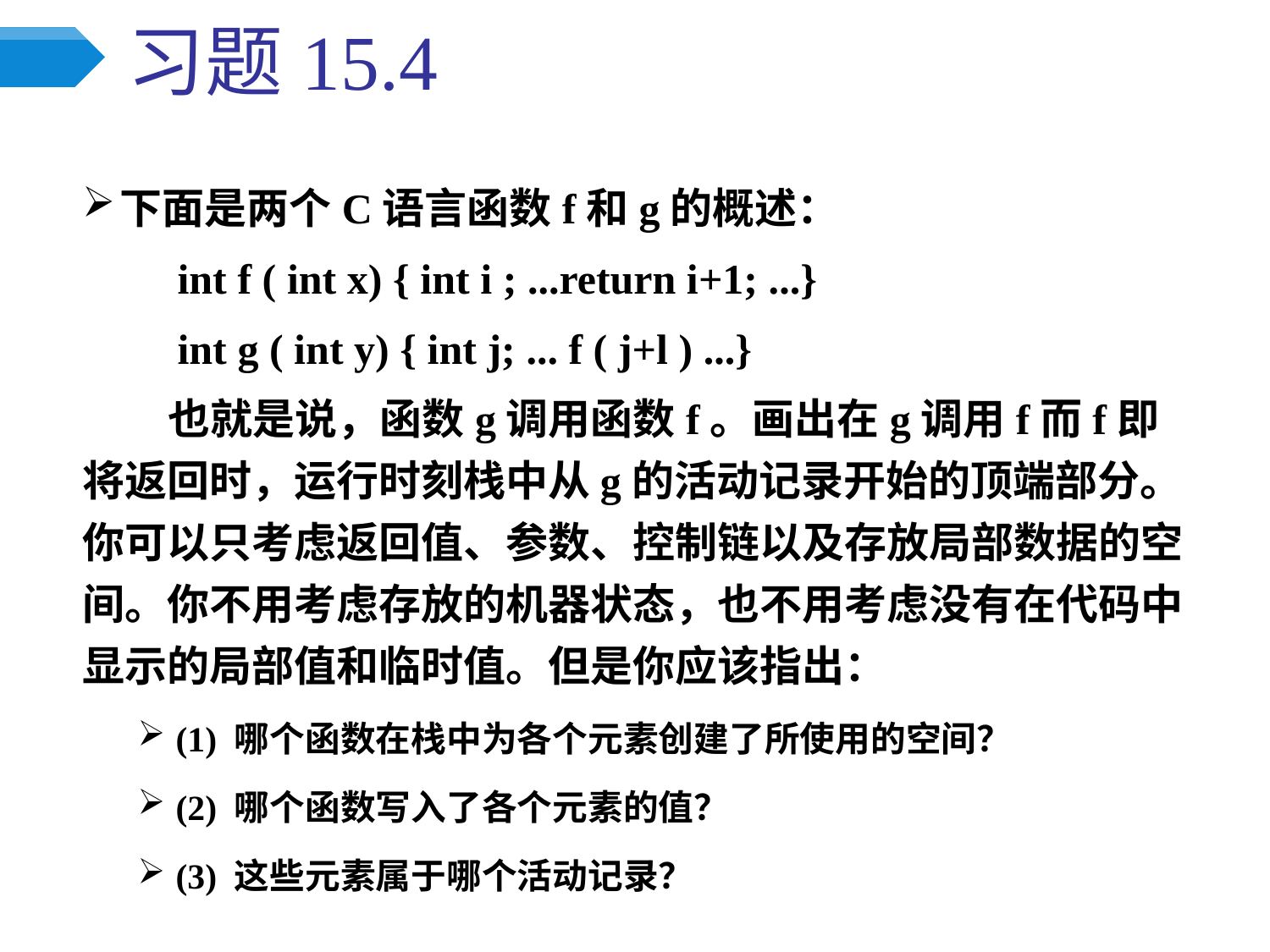

# 习题15.4
下面是两个C语言函数f和g的概述：
         int f ( int x) { int i ; ...return i+1; ...}
         int g ( int y) { int j; ... f ( j+l ) ...}
        也就是说，函数g调用函数f。画出在g调用f而f即将返回时，运行时刻栈中从g的活动记录开始的顶端部分。你可以只考虑返回值、参数、控制链以及存放局部数据的空间。你不用考虑存放的机器状态，也不用考虑没有在代码中显示的局部值和临时值。但是你应该指出：
(1) 哪个函数在栈中为各个元素创建了所使用的空间？
(2) 哪个函数写入了各个元素的值？
(3) 这些元素属于哪个活动记录？